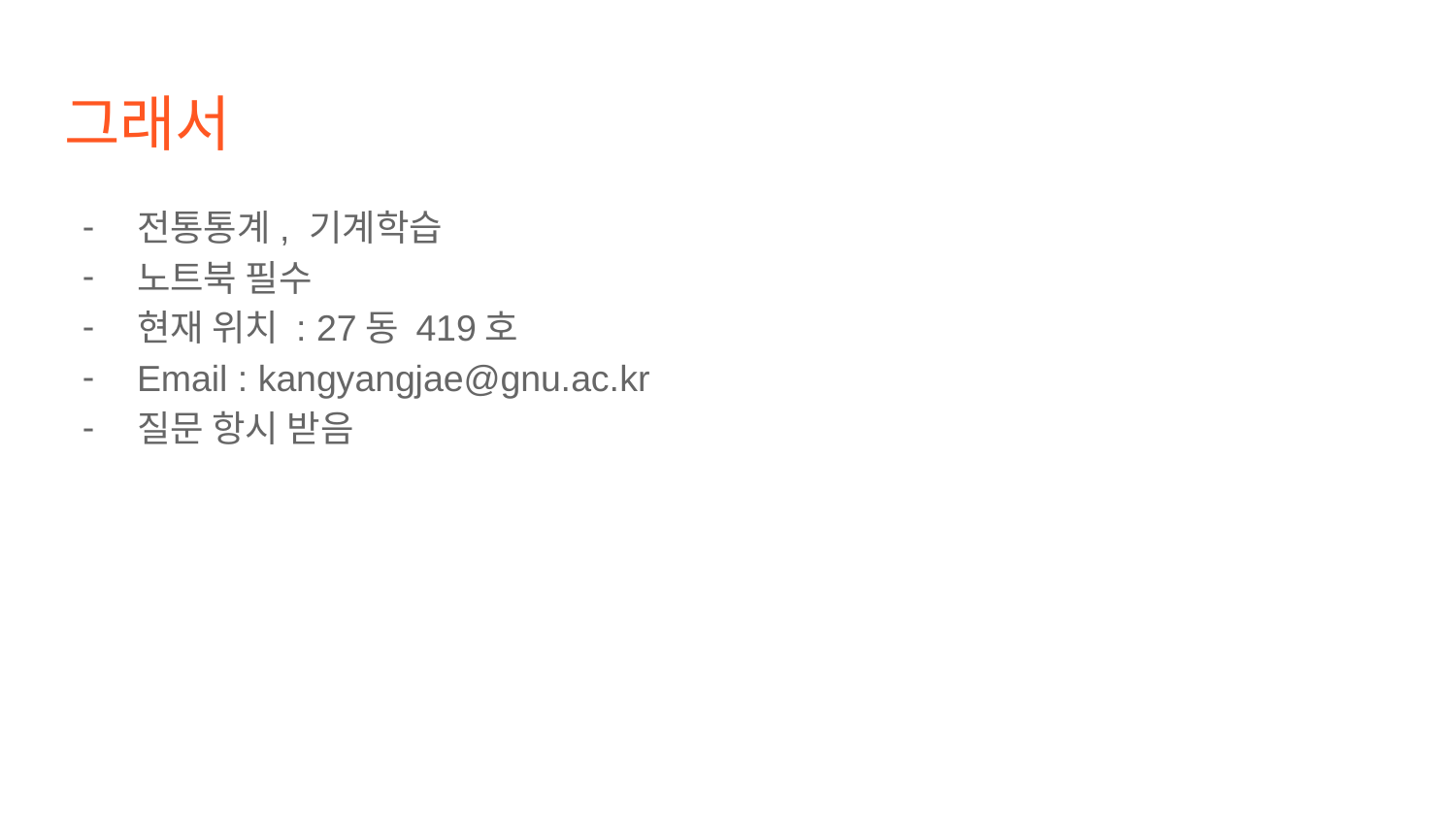

# 그래서
전통통계, 기계학습
노트북 필수
현재 위치 : 27동 419호
Email : kangyangjae@gnu.ac.kr
질문 항시 받음